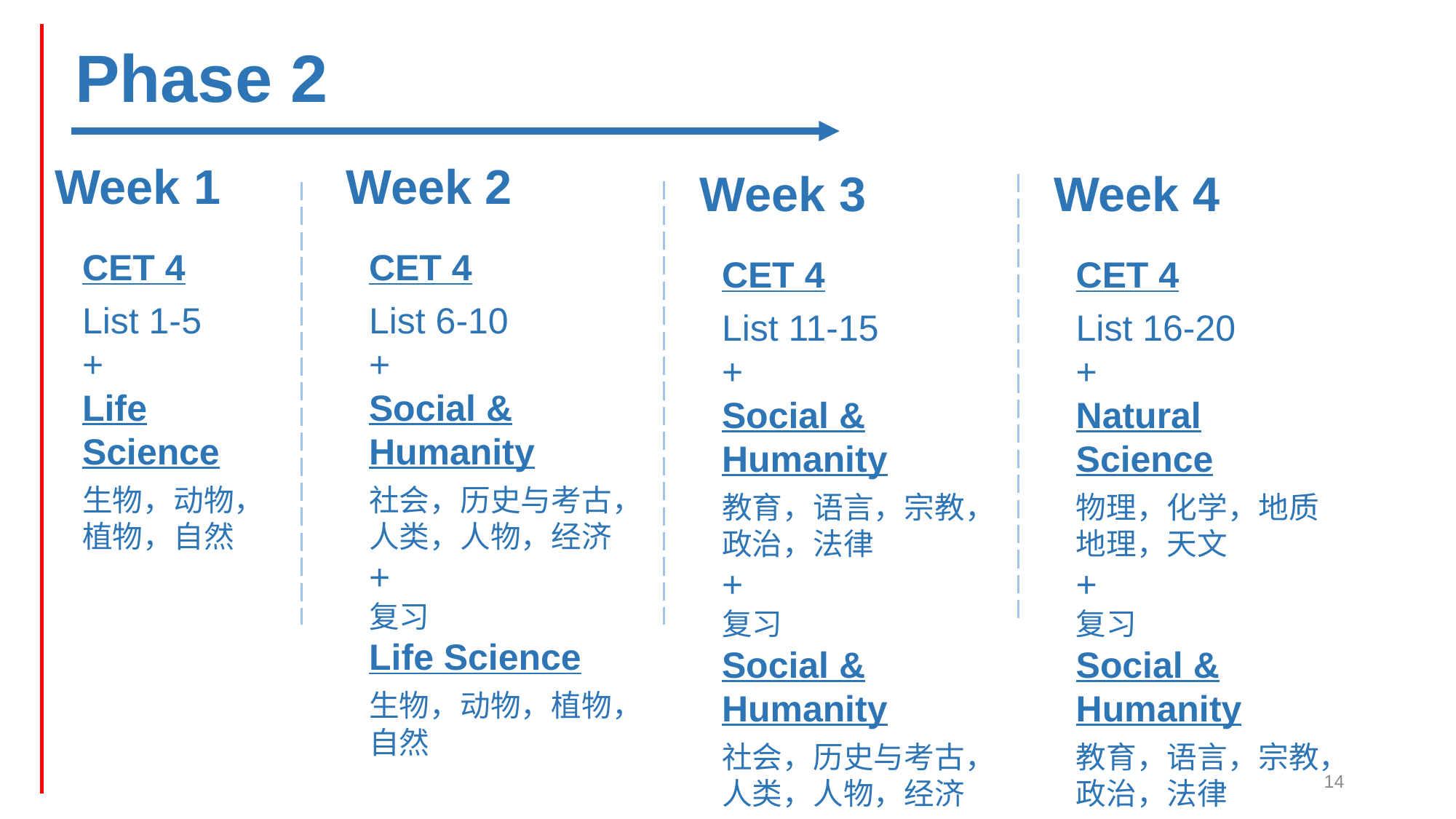

Phase 2
Week 1
Week 2
Week 3
Week 4
CET 4
List 1-5
+
Life Science
生物，动物，植物，自然
CET 4
List 6-10
+
Social & Humanity
社会，历史与考古，人类，人物，经济
+
复习
Life Science
生物，动物，植物，自然

CET 4
List 11-15
+
Social & Humanity
教育，语言，宗教，政治，法律
+
复习
Social & Humanity
社会，历史与考古，人类，人物，经济

CET 4
List 16-20
+
Natural Science
物理，化学，地质地理，天文
+
复习
Social & Humanity
教育，语言，宗教，政治，法律

14